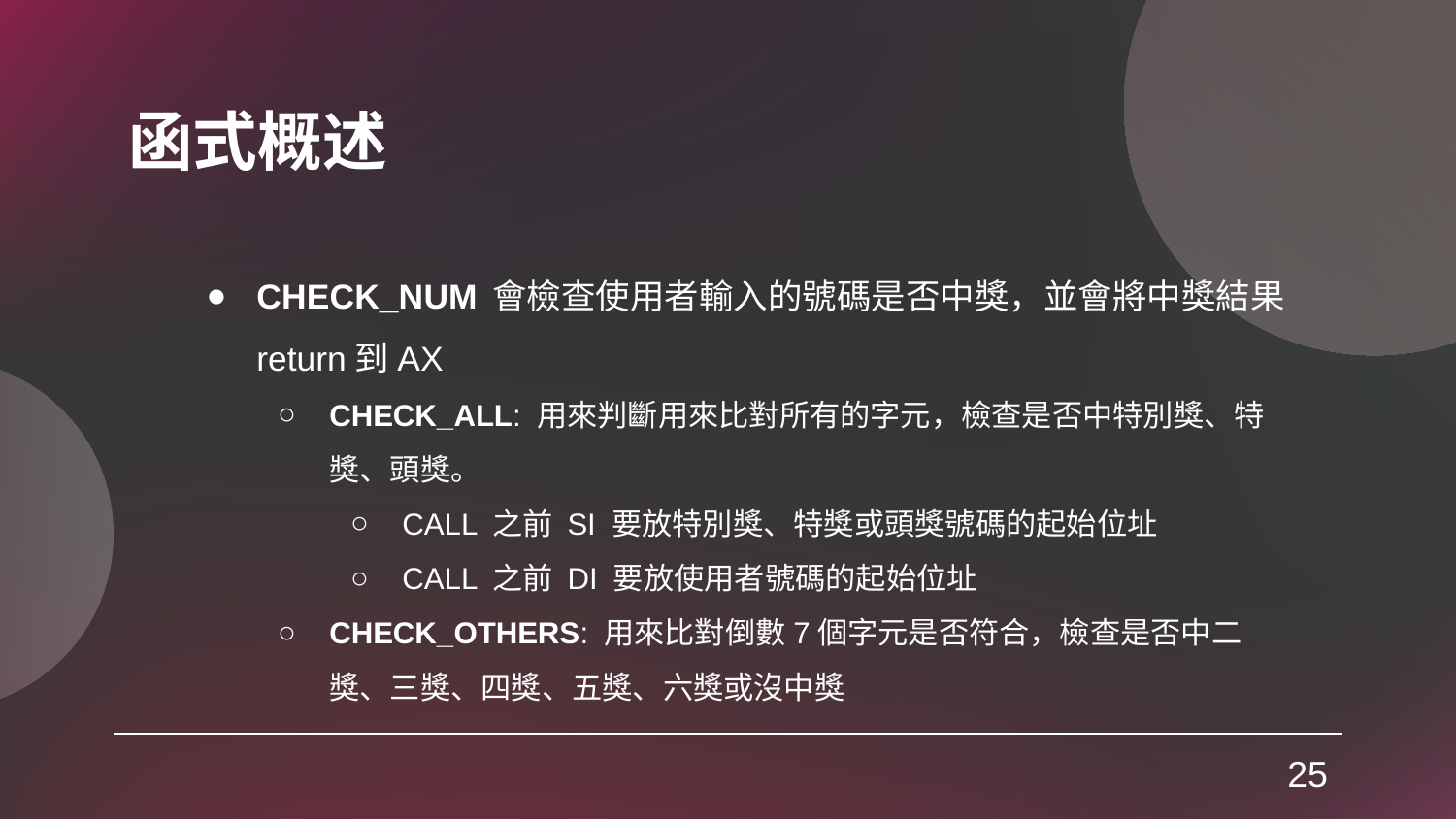

# 函式概述
CHECK_NUM 會檢查使用者輸入的號碼是否中獎，並會將中獎結果return到AX
CHECK_ALL: 用來判斷用來比對所有的字元，檢查是否中特別獎、特獎、頭獎。
CALL 之前 SI 要放特別獎、特獎或頭獎號碼的起始位址
CALL 之前 DI 要放使用者號碼的起始位址
CHECK_OTHERS: 用來比對倒數7個字元是否符合，檢查是否中二獎、三獎、四獎、五獎、六獎或沒中獎

25